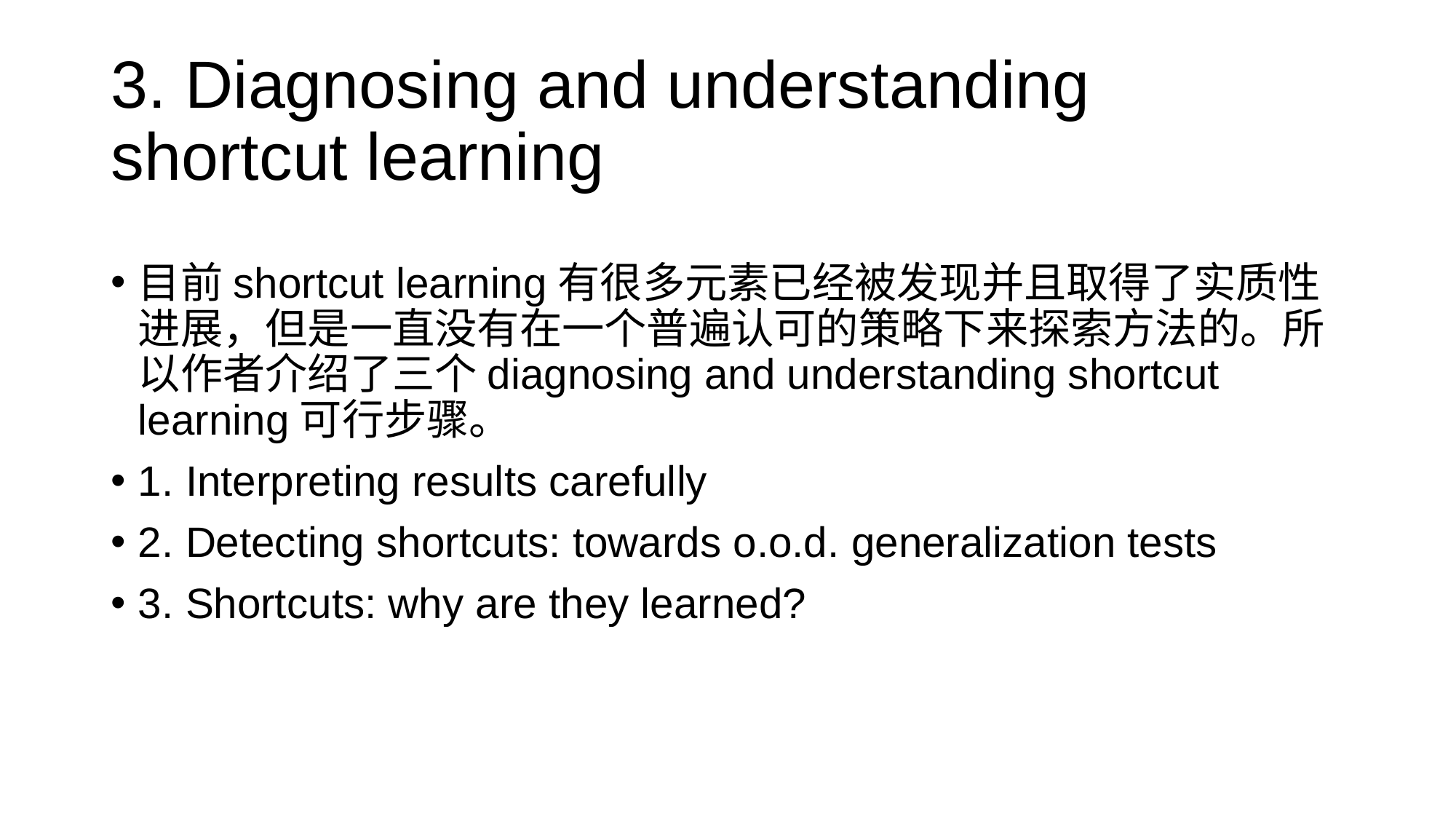

# 3. Diagnosing and understanding shortcut learning
目前shortcut learning有很多元素已经被发现并且取得了实质性进展，但是一直没有在一个普遍认可的策略下来探索方法的。所以作者介绍了三个diagnosing and understanding shortcut learning可行步骤。
1. Interpreting results carefully
2. Detecting shortcuts: towards o.o.d. generalization tests
3. Shortcuts: why are they learned?